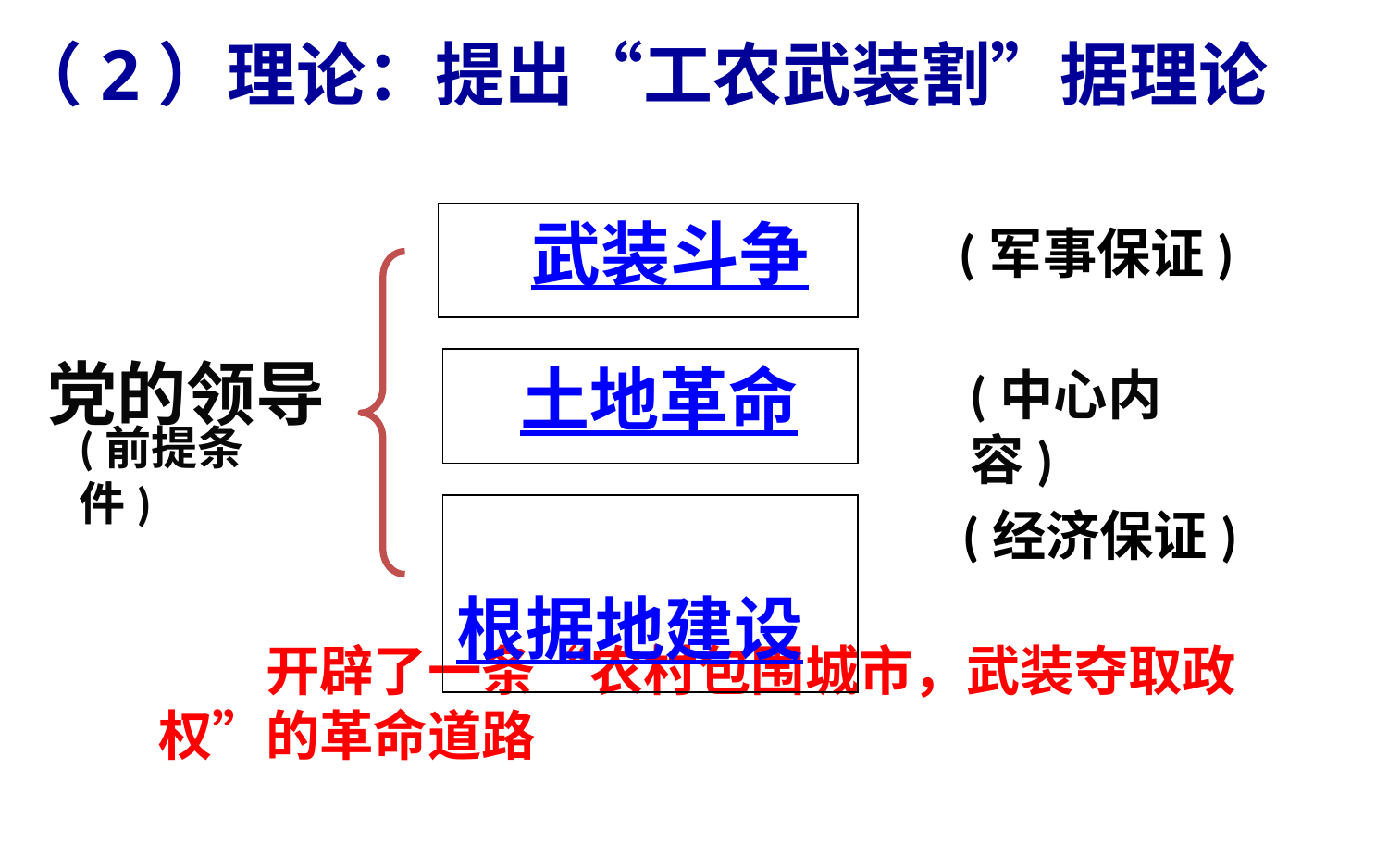

（2）理论：提出“工农武装割”据理论
    武装斗争
(军事保证)

党的领导
(前提条件)
   土地革命
(中心内容)
  根据地建设
(经济保证)
　　开辟了一条“农村包围城市，武装夺取政权”的革命道路